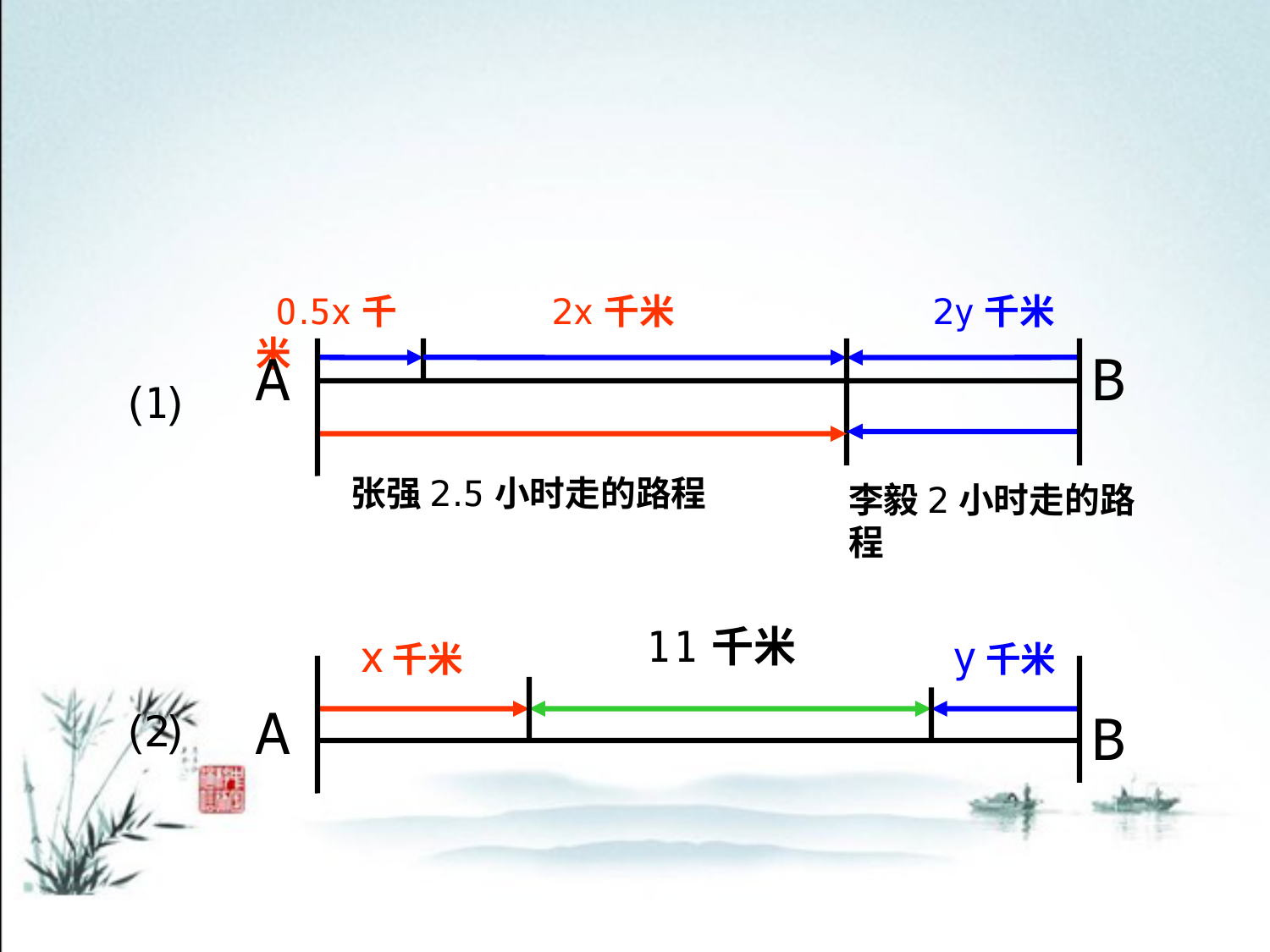

0.5x千米

2x千米

2y千米

A

B
(1)

张强2.5小时走的路程

李毅2小时走的路程
11千米

x千米

y千米

A
(2)
B